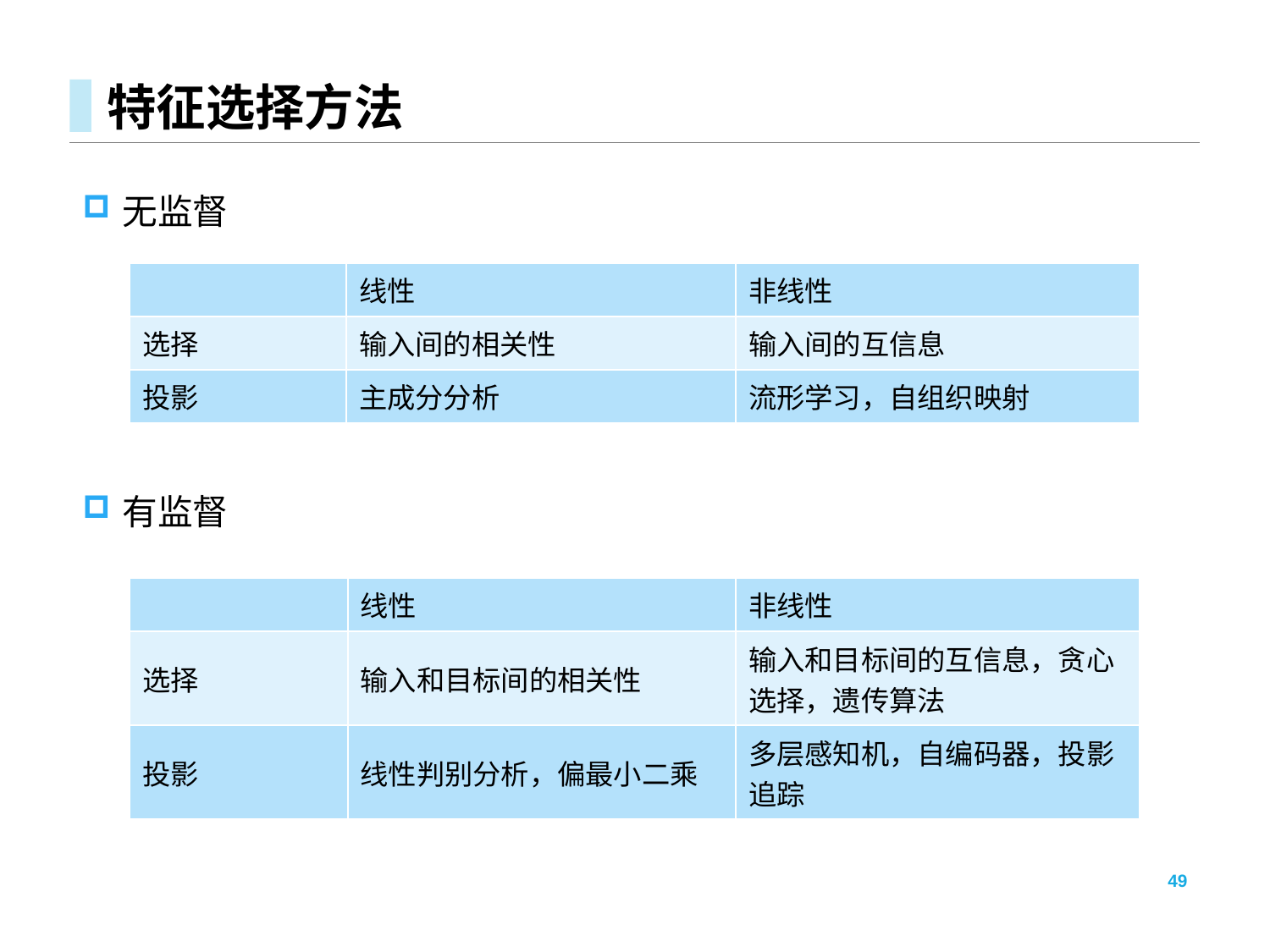

# 特征选择方法
无监督

有监督

|  | 线性 | 非线性 |
| --- | --- | --- |
| 选择 | 输入间的相关性 | 输入间的互信息 |
| 投影 | 主成分分析 | 流形学习，自组织映射 |
|  | 线性 | 非线性 |
| --- | --- | --- |
| 选择 | 输入和目标间的相关性 | 输入和目标间的互信息，贪心选择，遗传算法 |
| 投影 | 线性判别分析，偏最小二乘 | 多层感知机，自编码器，投影追踪 |

49